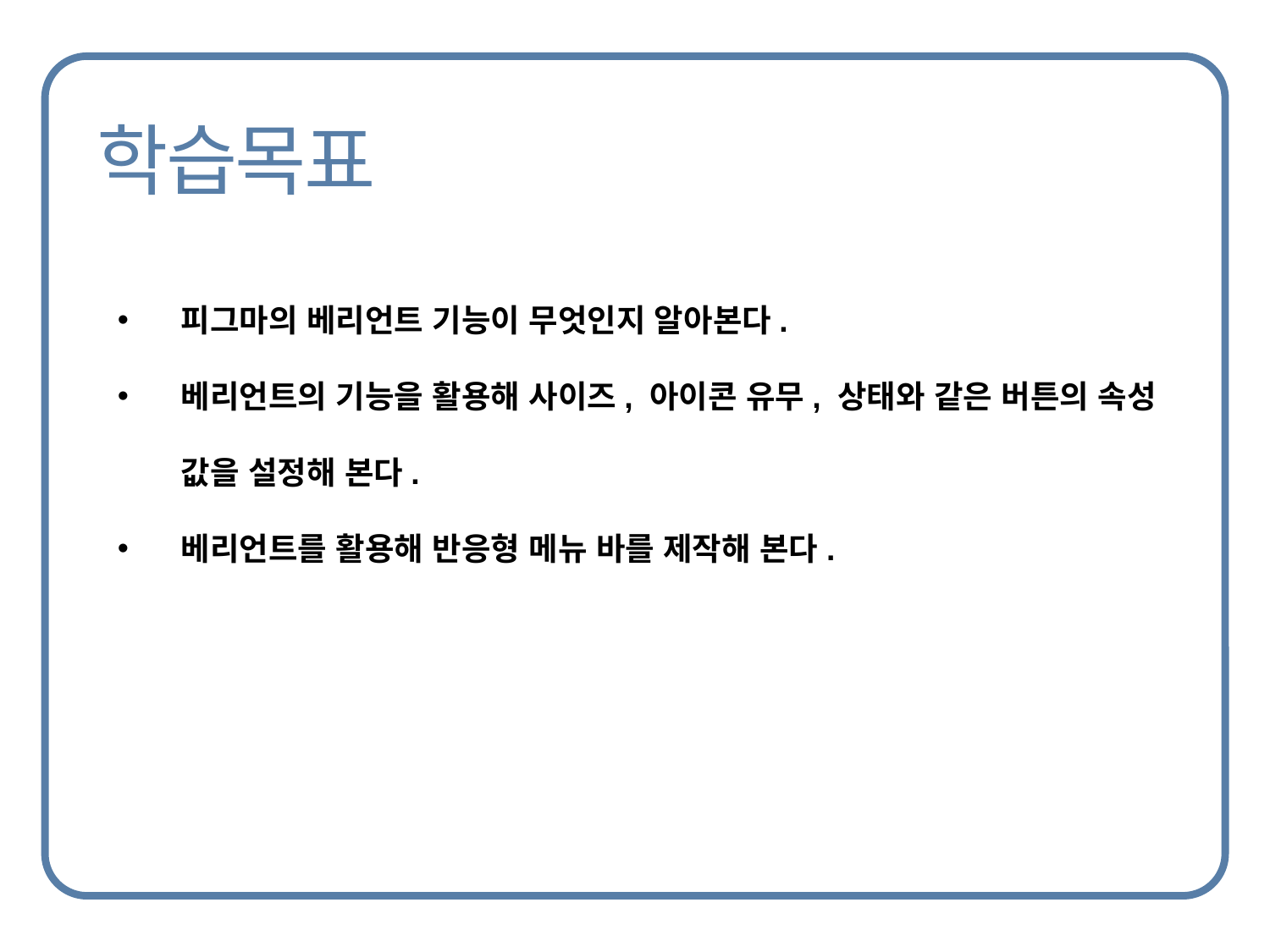

피그마의 베리언트 기능이 무엇인지 알아본다.
베리언트의 기능을 활용해 사이즈, 아이콘 유무, 상태와 같은 버튼의 속성 값을 설정해 본다.
베리언트를 활용해 반응형 메뉴 바를 제작해 본다.